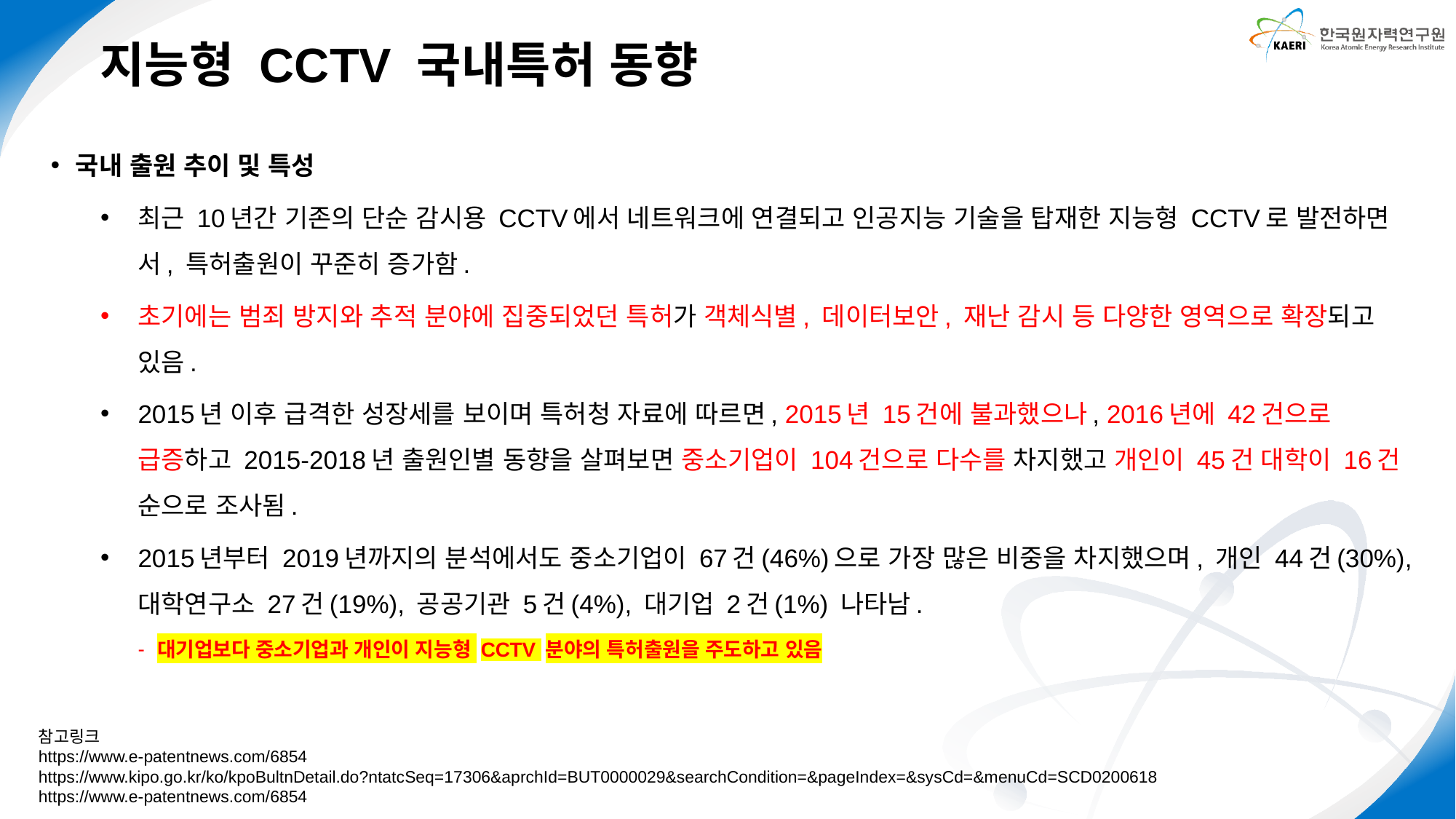

지능형 CCTV 국내특허 동향
국내 출원 추이 및 특성
최근 10년간 기존의 단순 감시용 CCTV에서 네트워크에 연결되고 인공지능 기술을 탑재한 지능형 CCTV로 발전하면서, 특허출원이 꾸준히 증가함.
초기에는 범죄 방지와 추적 분야에 집중되었던 특허가 객체식별, 데이터보안, 재난 감시 등 다양한 영역으로 확장되고 있음.
2015년 이후 급격한 성장세를 보이며 특허청 자료에 따르면, 2015년 15건에 불과했으나, 2016년에 42건으로 급증하고 2015-2018년 출원인별 동향을 살펴보면 중소기업이 104건으로 다수를 차지했고 개인이 45건 대학이 16건 순으로 조사됨.
2015년부터 2019년까지의 분석에서도 중소기업이 67건(46%)으로 가장 많은 비중을 차지했으며, 개인 44건(30%), 대학연구소 27건(19%), 공공기관 5건(4%), 대기업 2건(1%) 나타남.
대기업보다 중소기업과 개인이 지능형 CCTV 분야의 특허출원을 주도하고 있음

참고링크
https://www.e-patentnews.com/6854
https://www.kipo.go.kr/ko/kpoBultnDetail.do?ntatcSeq=17306&aprchId=BUT0000029&searchCondition=&pageIndex=&sysCd=&menuCd=SCD0200618
https://www.e-patentnews.com/6854